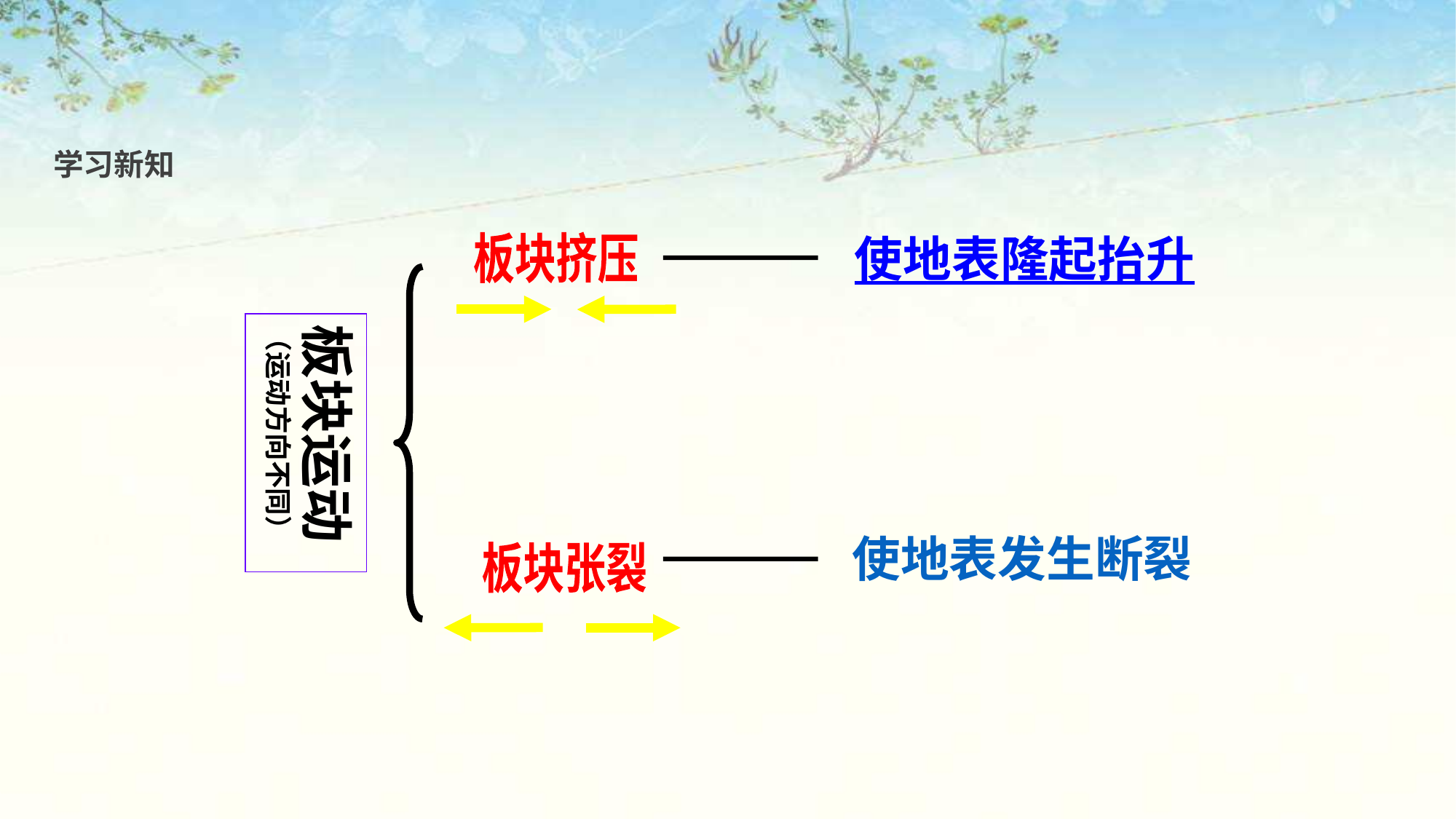

学习新知
使地表隆起抬升
板块挤压

板块运动
（运动方向不同）
使地表发生断裂
板块张裂